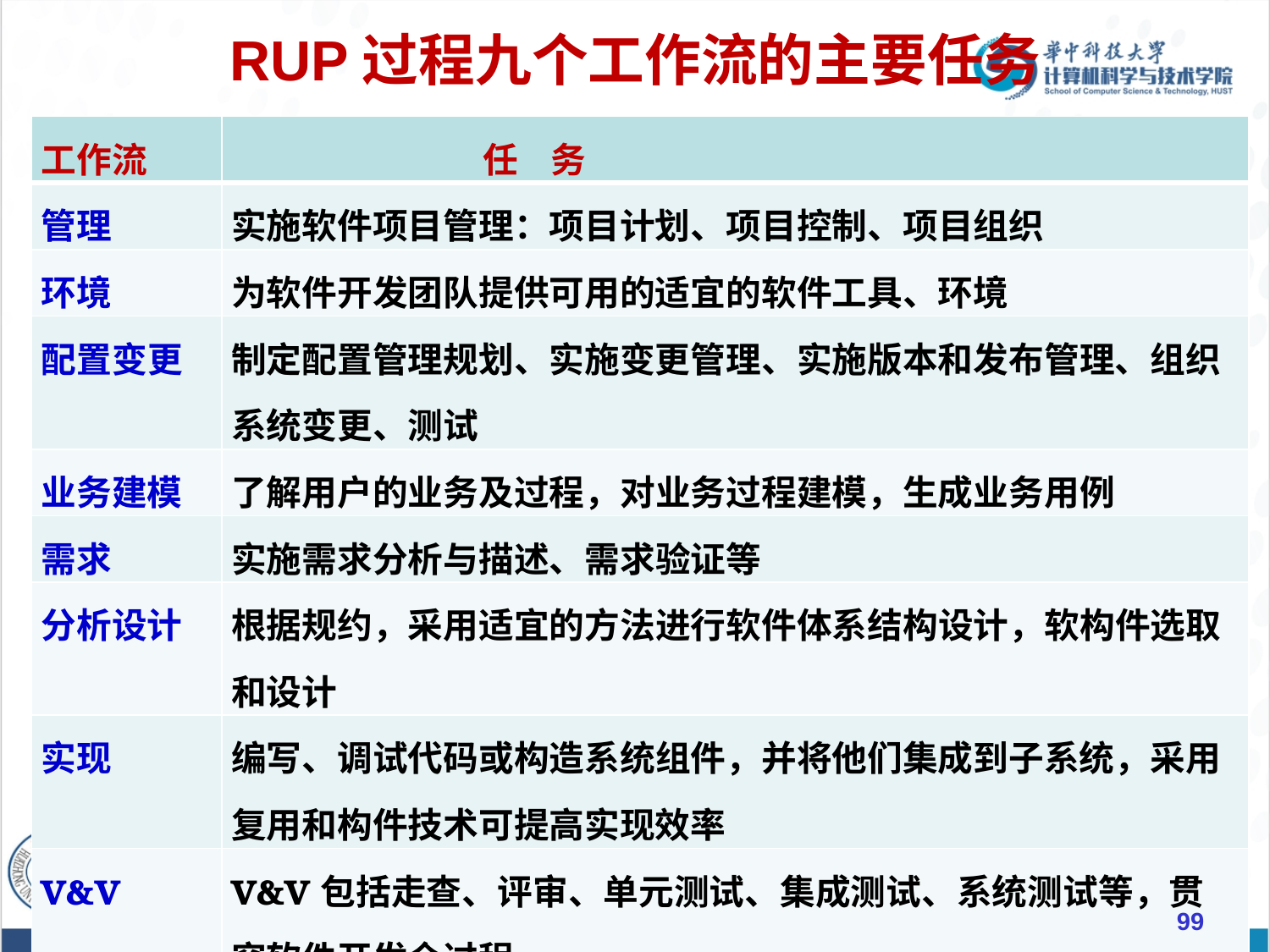

# RUP过程九个工作流的主要任务
| 工作流 | 任 务 |
| --- | --- |
| 管理 | 实施软件项目管理：项目计划、项目控制、项目组织 |
| 环境 | 为软件开发团队提供可用的适宜的软件工具、环境 |
| 配置变更 | 制定配置管理规划、实施变更管理、实施版本和发布管理、组织系统变更、测试 |
| 业务建模 | 了解用户的业务及过程，对业务过程建模，生成业务用例 |
| 需求 | 实施需求分析与描述、需求验证等 |
| 分析设计 | 根据规约，采用适宜的方法进行软件体系结构设计，软构件选取和设计 |
| 实现 | 编写、调试代码或构造系统组件，并将他们集成到子系统，采用复用和构件技术可提高实现效率 |
| V&V | V&V包括走查、评审、单元测试、集成测试、系统测试等，贯穿软件开发全过程 |
| 部署 | 创建和发布软件制品版本，并安装到工作现场 |
99